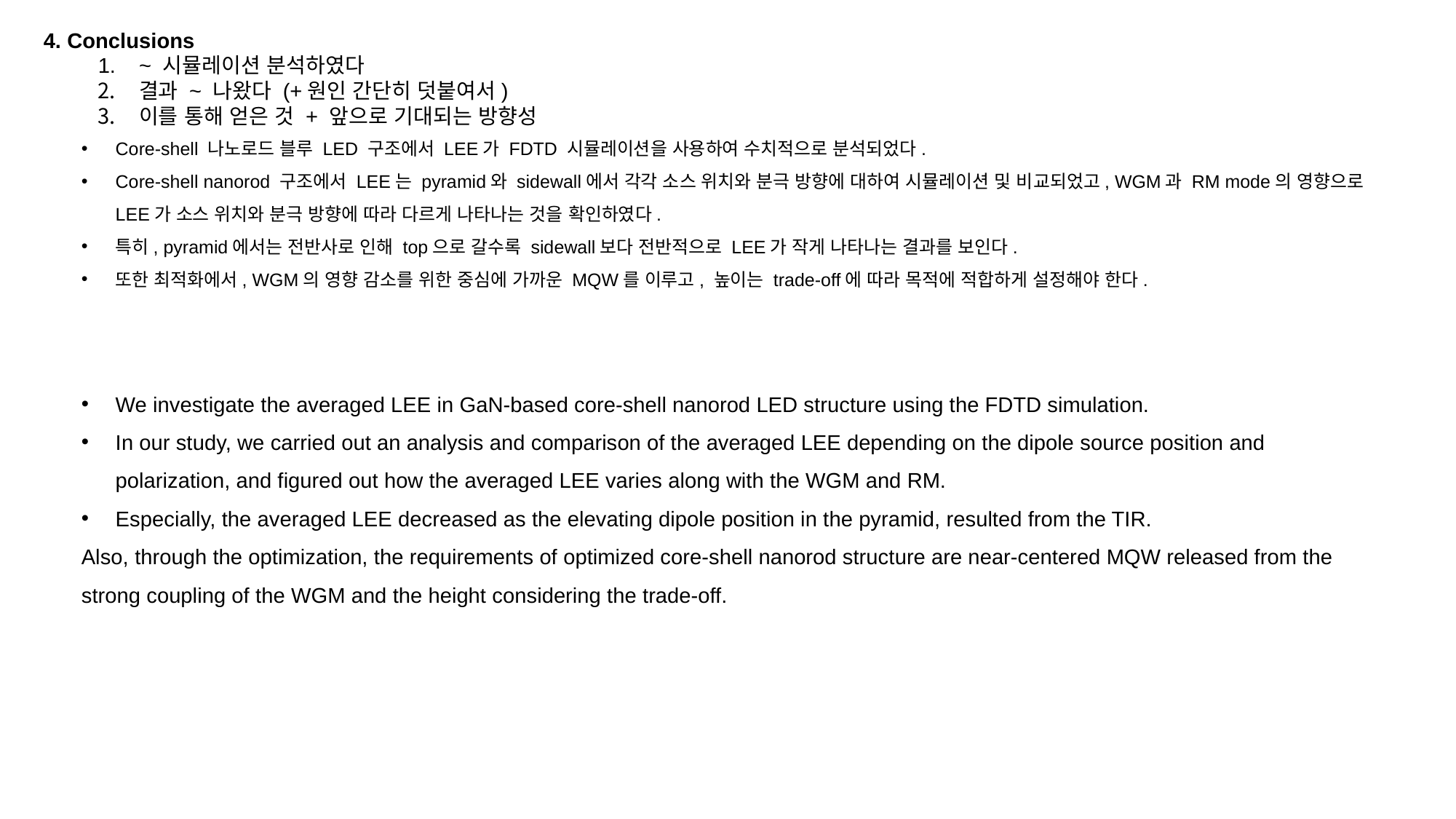

4. Conclusions
~ 시뮬레이션 분석하였다
결과 ~ 나왔다 (+원인 간단히 덧붙여서)
이를 통해 얻은 것 + 앞으로 기대되는 방향성
Core-shell 나노로드 블루 LED 구조에서 LEE가 FDTD 시뮬레이션을 사용하여 수치적으로 분석되었다.
Core-shell nanorod 구조에서 LEE는 pyramid와 sidewall에서 각각 소스 위치와 분극 방향에 대하여 시뮬레이션 및 비교되었고, WGM과 RM mode의 영향으로 LEE가 소스 위치와 분극 방향에 따라 다르게 나타나는 것을 확인하였다.
특히, pyramid에서는 전반사로 인해 top으로 갈수록 sidewall보다 전반적으로 LEE가 작게 나타나는 결과를 보인다.
또한 최적화에서, WGM의 영향 감소를 위한 중심에 가까운 MQW를 이루고, 높이는 trade-off에 따라 목적에 적합하게 설정해야 한다.
We investigate the averaged LEE in GaN-based core-shell nanorod LED structure using the FDTD simulation.
In our study, we carried out an analysis and comparison of the averaged LEE depending on the dipole source position and polarization, and figured out how the averaged LEE varies along with the WGM and RM.
Especially, the averaged LEE decreased as the elevating dipole position in the pyramid, resulted from the TIR.
Also, through the optimization, the requirements of optimized core-shell nanorod structure are near-centered MQW released from the strong coupling of the WGM and the height considering the trade-off.